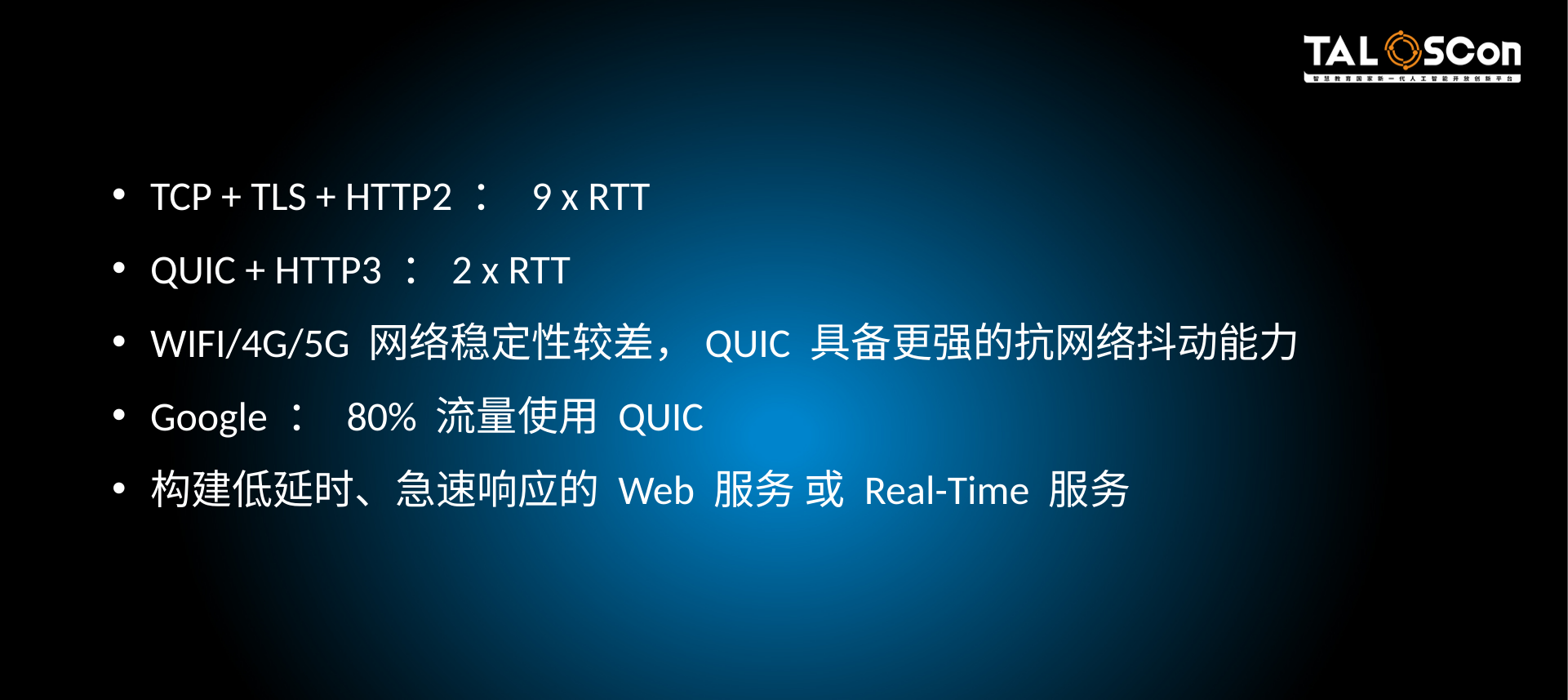

TCP + TLS + HTTP2 ： 9 x RTT
QUIC + HTTP3 ：2 x RTT
WIFI/4G/5G 网络稳定性较差，QUIC 具备更强的抗网络抖动能力
Google ： 80% 流量使用 QUIC
构建低延时、急速响应的 Web 服务 或 Real-Time 服务